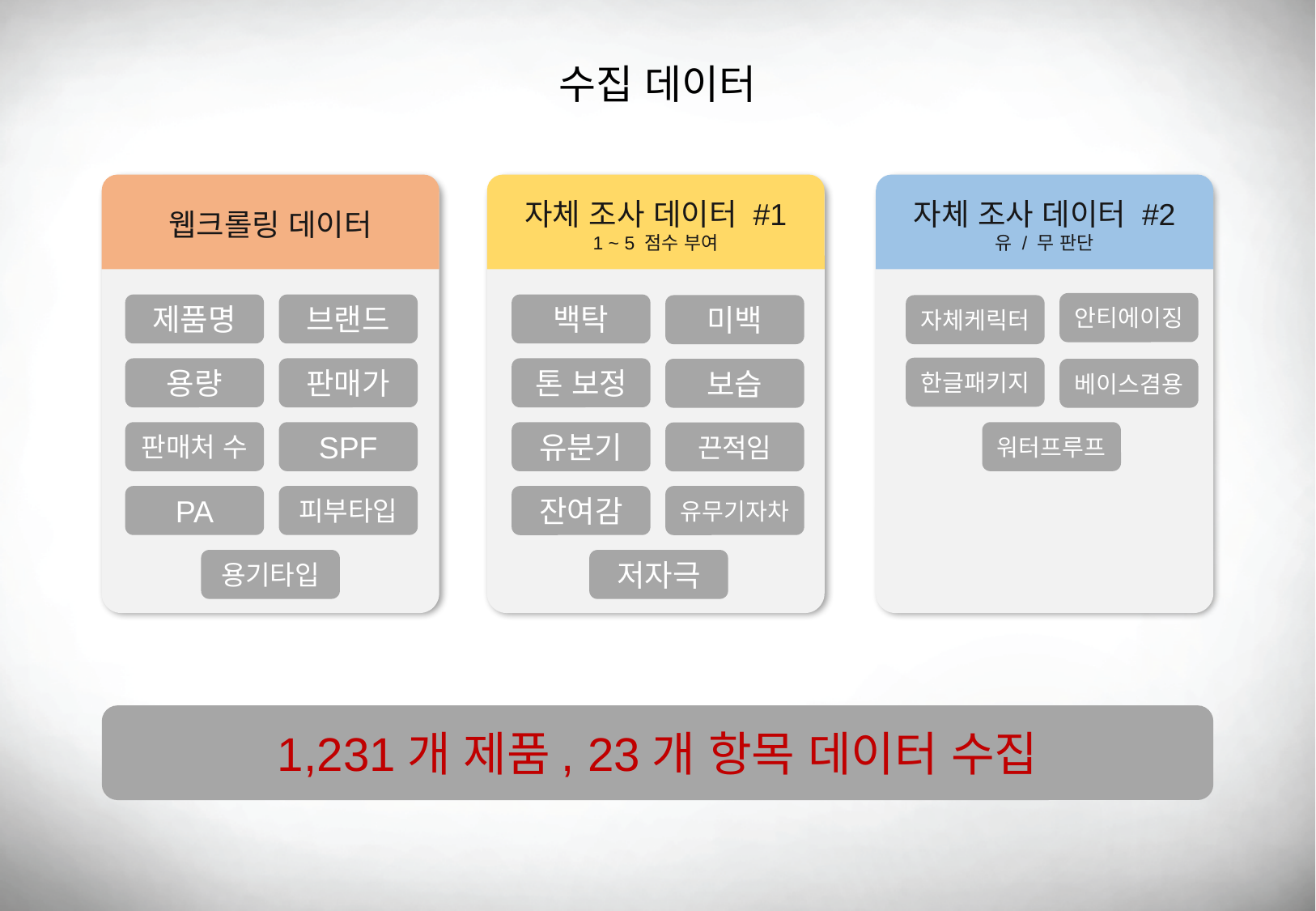

수집 데이터

웹크롤링 데이터

자체 조사 데이터 #1
1 ~ 5 점수 부여

자체 조사 데이터 #2
유 / 무 판단
안티에이징
제품명
브랜드
백탁
미백
자체케릭터
한글패키지
용량
판매가
톤 보정
보습
베이스겸용
판매처 수
SPF
워터프루프
유분기
끈적임
PA
피부타입
잔여감
유무기자차
용기타입
저자극
1,231개 제품, 23개 항목 데이터 수집